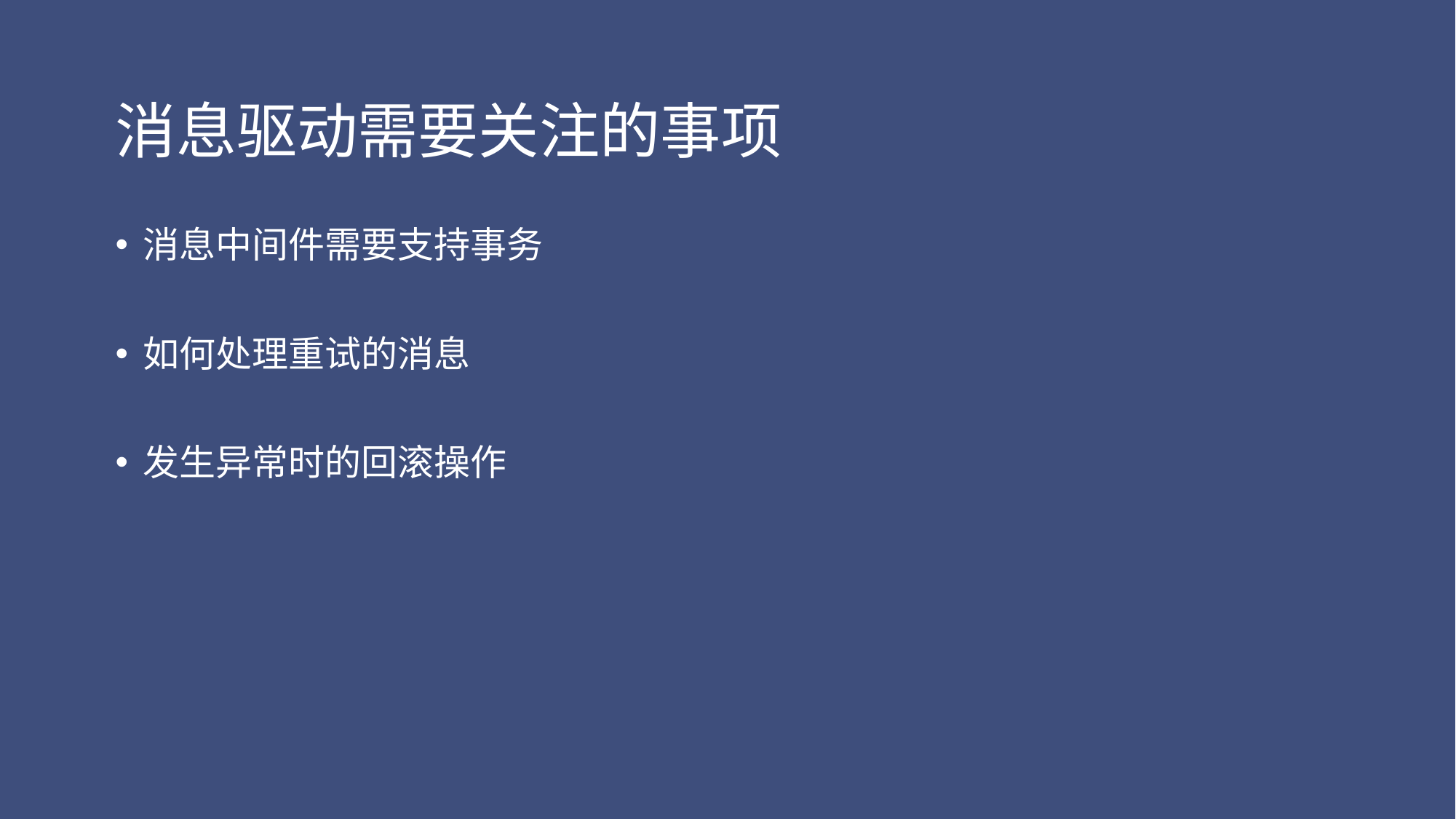

# 消息驱动需要关注的事项
消息中间件需要支持事务

如何处理重试的消息

发生异常时的回滚操作